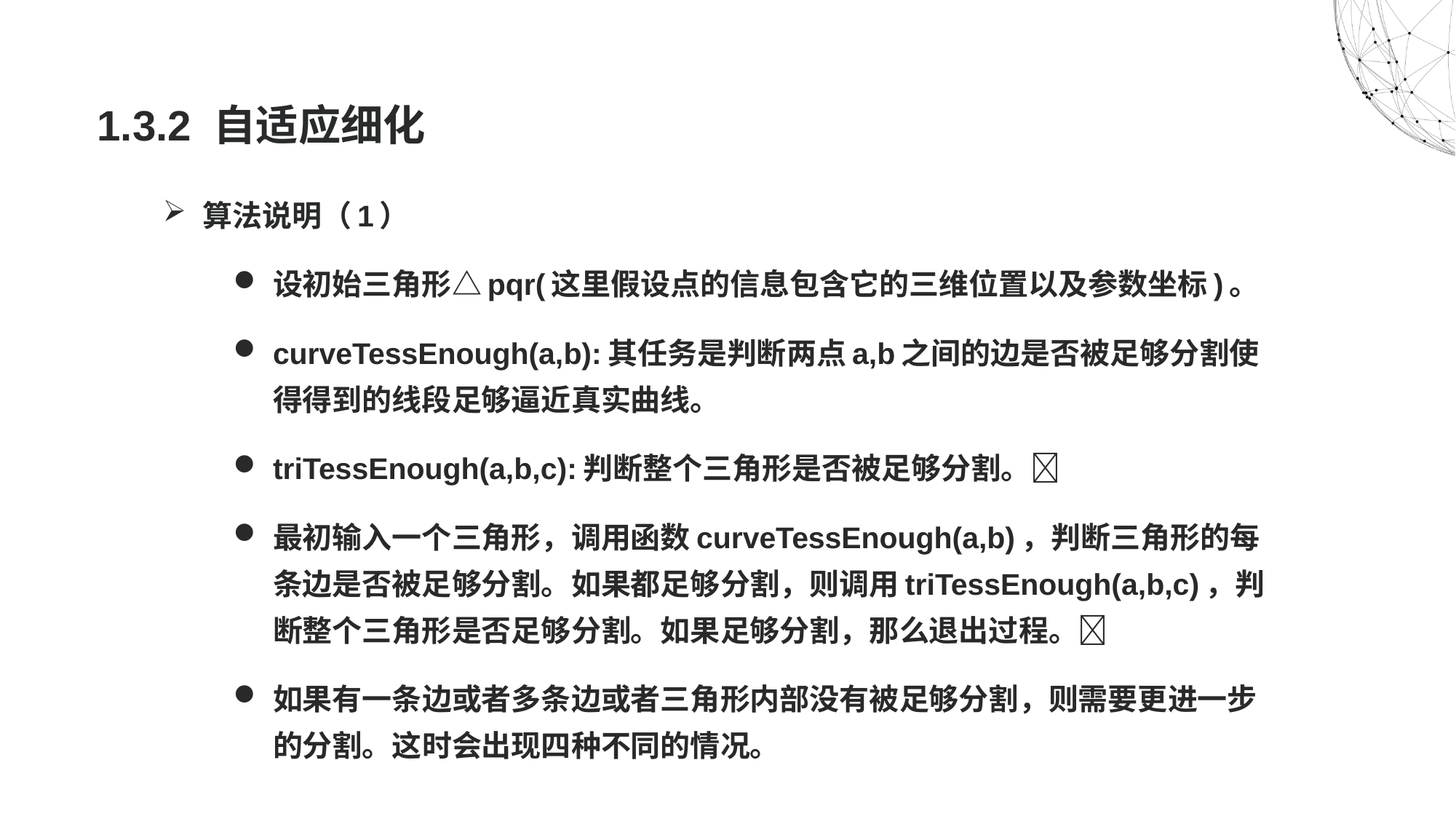

# 1.3.2 自适应细化
算法说明（1）
设初始三角形△pqr(这里假设点的信息包含它的三维位置以及参数坐标)。
curveTessEnough(a,b):其任务是判断两点a,b之间的边是否被足够分割使得得到的线段足够逼近真实曲线。
triTessEnough(a,b,c):判断整个三角形是否被足够分割。􀂾
最初输入一个三角形，调用函数curveTessEnough(a,b)，判断三角形的每条边是否被足够分割。如果都足够分割，则调用triTessEnough(a,b,c)，判断整个三角形是否足够分割。如果足够分割，那么退出过程。􀂾
如果有一条边或者多条边或者三角形内部没有被足够分割，则需要更进一步的分割。这时会出现四种不同的情况。